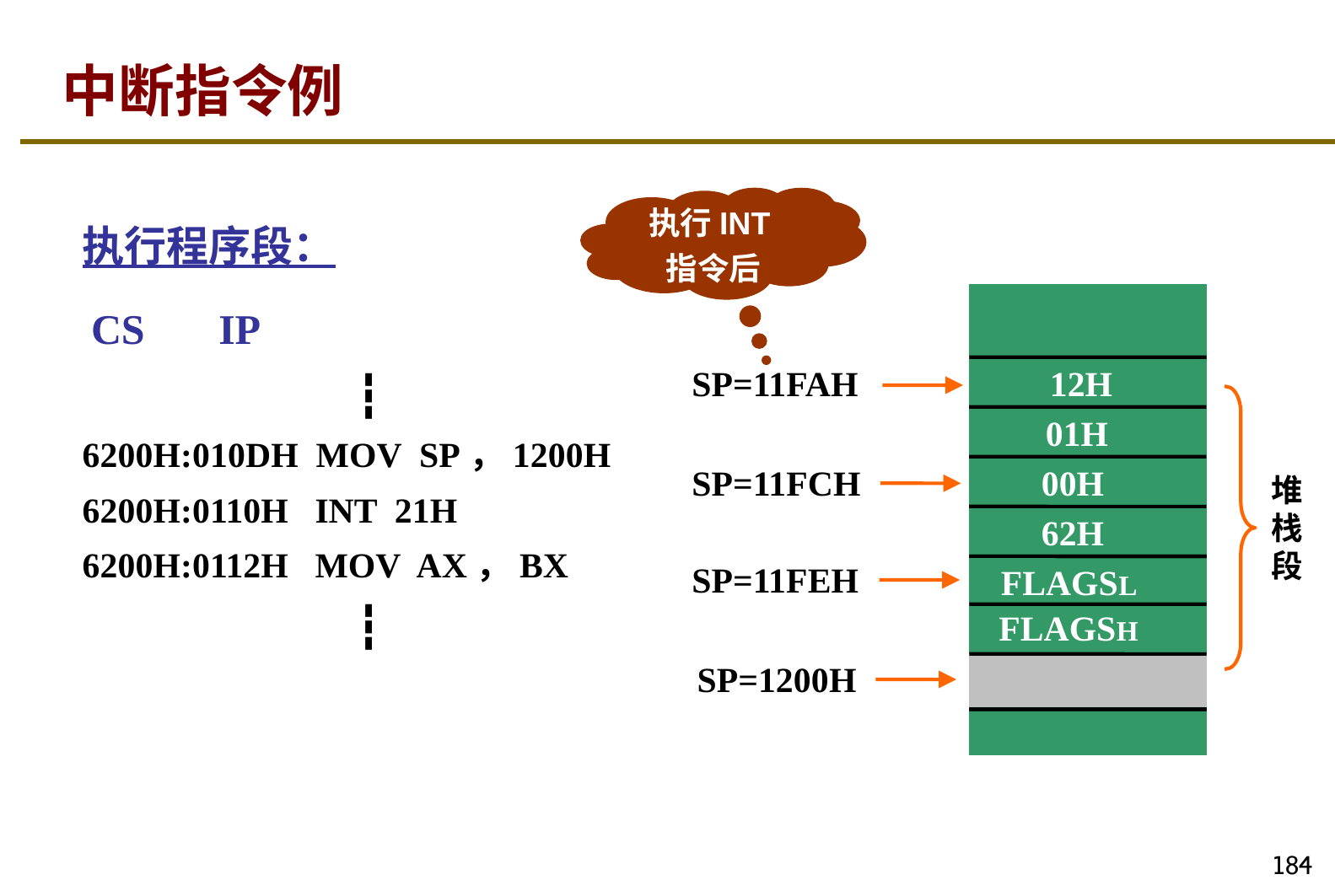

# 中断指令例
执行INT指令后
执行程序段：
 CS       IP
                          ┇
6200H:010DH  MOV  SP，1200H
6200H:0110H   INT  21H
6200H:0112H   MOV  AX，BX
                          ┇

SP=11FAH
12H

01H

SP=11FCH
00H

堆栈段

62H

SP=11FEH
FLAGSL

FLAGSH

SP=1200H

184